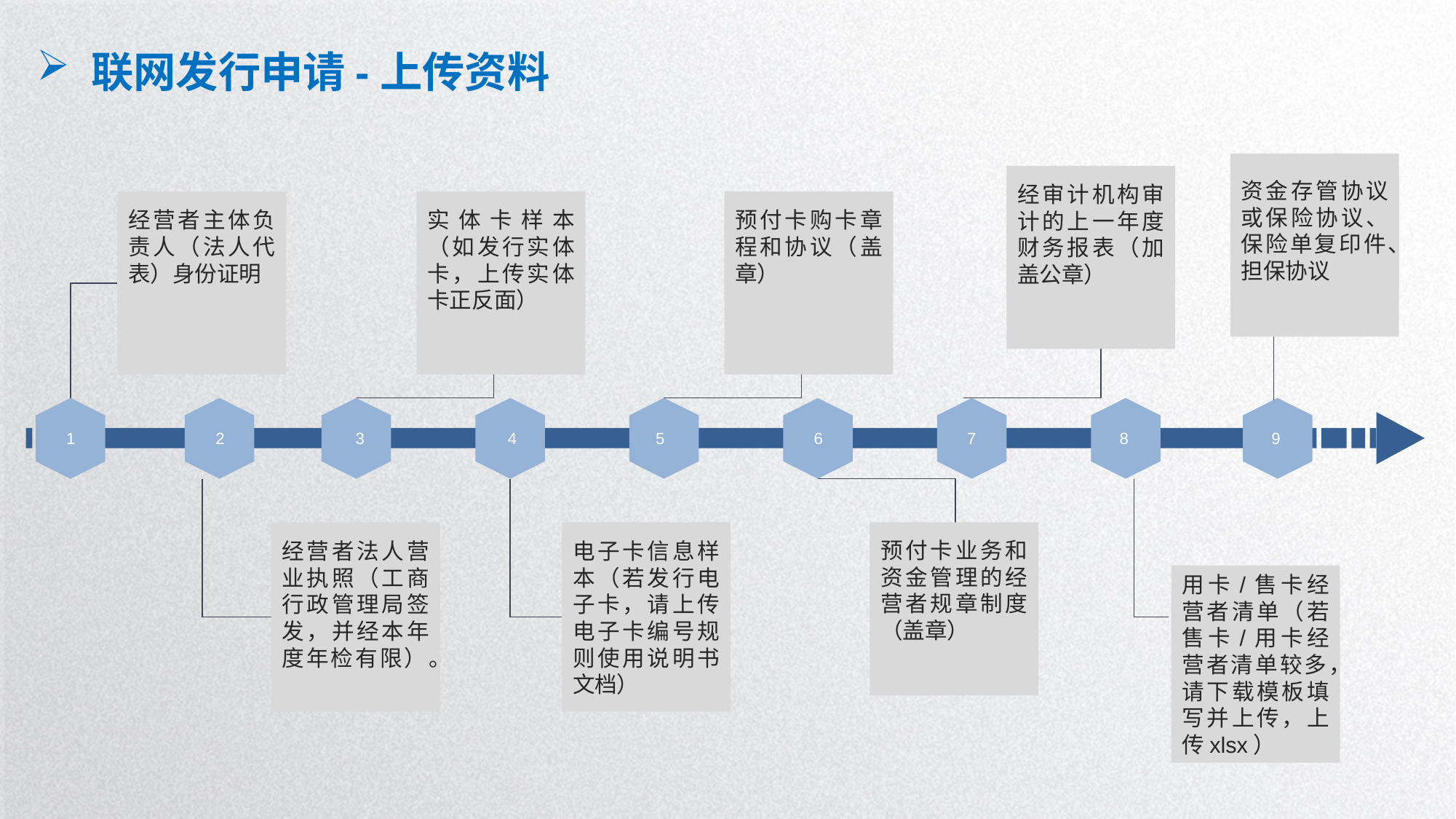

联网发行申请-上传资料

资金存管协议或保险协议、保险单复印件、担保协议

经审计机构审计的上一年度财务报表（加盖公章）

实体卡样本（如发行实体卡，上传实体卡正反面）

预付卡购卡章程和协议（盖章）

经营者主体负责人（法人代表）身份证明

2

3

4

5

6

7

8

9

1

经营者法人营业执照（工商行政管理局签发，并经本年度年检有限）。

电子卡信息样本（若发行电子卡，请上传电子卡编号规则使用说明书文档）

预付卡业务和资金管理的经营者规章制度（盖章）
用卡/售卡经营者清单（若售卡/用卡经营者清单较多，请下载模板填写并上传，上传xlsx）